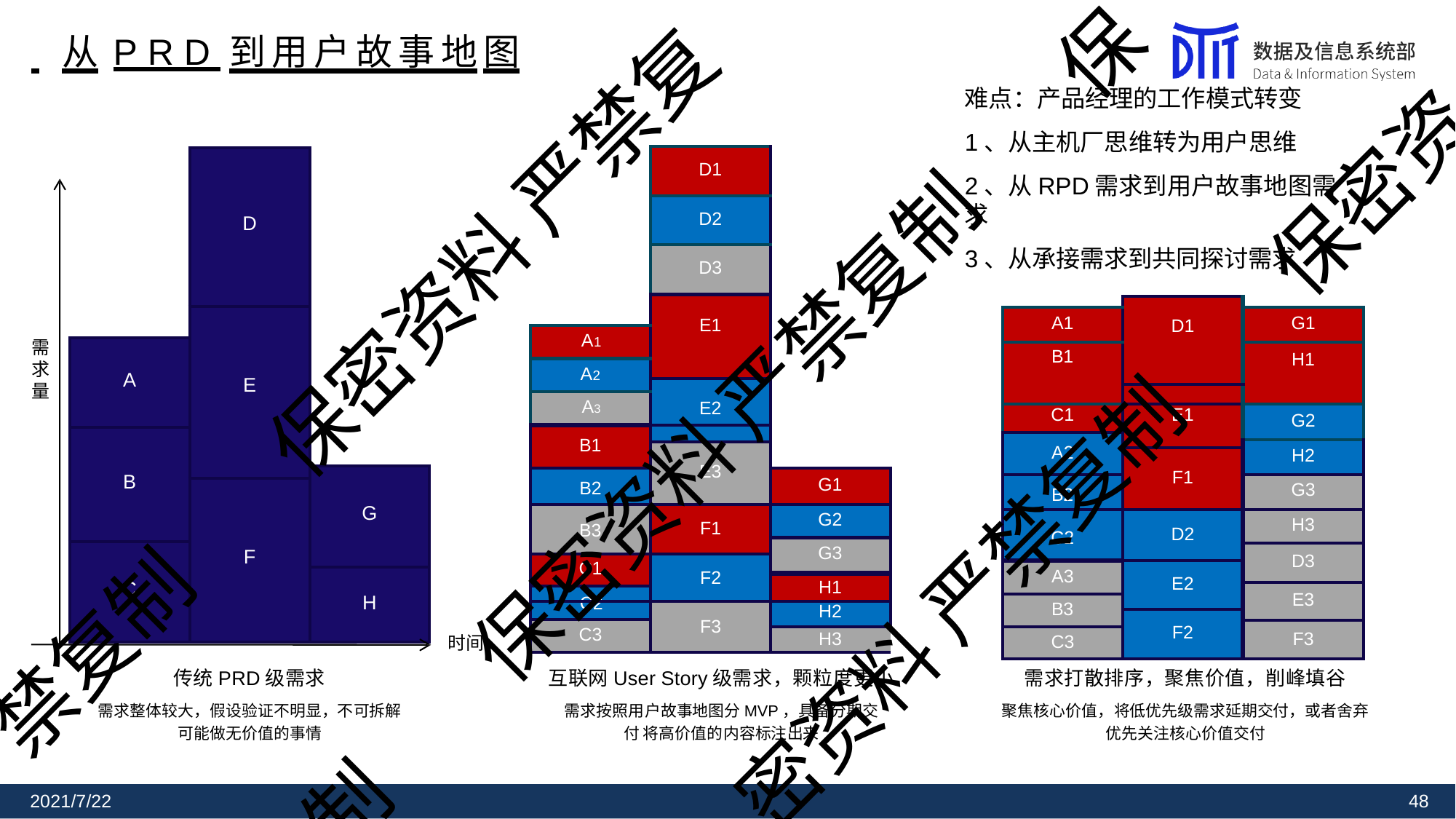

保
# 从P R D 到用户故事地图
难点：产品经理的工作模式转变
1、从主机厂思维转为用户思维
2、从RPD需求到用户故事地图需求
3、从承接需求到共同探讨需求
|  | D1 |  |
| --- | --- | --- |
|  | D2 |  |
|  | D3 |  |
|  | E1 |  |
| A1 |  |  |
| A2 |  |  |
|  | E2 |  |
| A3 |  |  |
| B1 |  |  |
|  | E3 |  |
| B2 |  | G1 |
| B3 | F1 | G2 |
|  |  | G3 |
| C1 | F2 |  |
|  |  | H1 |
|  |  |  |
| C2 | F3 | H2 |
| C3 |  |  |
|  |  | H3 |
|  | D |  |
| --- | --- | --- |
|  | E |  |
| A |  |  |
| B |  |  |
|  |  | G |
|  | F |  |
| C |  |  |
|  |  | H |
保密资

保密资料 严禁复
|  | D1 |  |
| --- | --- | --- |
| A1 |  | G1 |
| B1 |  | H1 |
|  |  |  |
| C1 | E1 | G2 |
| A2 |  |  |
|  |  | H2 |
|  | F1 |  |
| B2 |  | G3 |
| C2 | D2 | H3 |
|  |  | D3 |
| A3 | E2 |  |
|  |  | E3 |
| B3 |  |  |
|  | F2 |  |
|  |  | F3 |
| C3 |  |  |
需 求 量
保密资料 严禁复制
密资料 严禁复制
禁复制
时间

传统PRD级需求
需求整体较大，假设验证不明显，不可拆解 可能做无价值的事情
互联网User Story级需求，颗粒度更小
需求按照用户故事地图分MVP，具备分期交付 将高价值的内容标注出来
需求打散排序，聚焦价值，削峰填谷
聚焦核心价值，将低优先级需求延期交付，或者舍弃 优先关注核心价值交付
制
48
2021/7/22